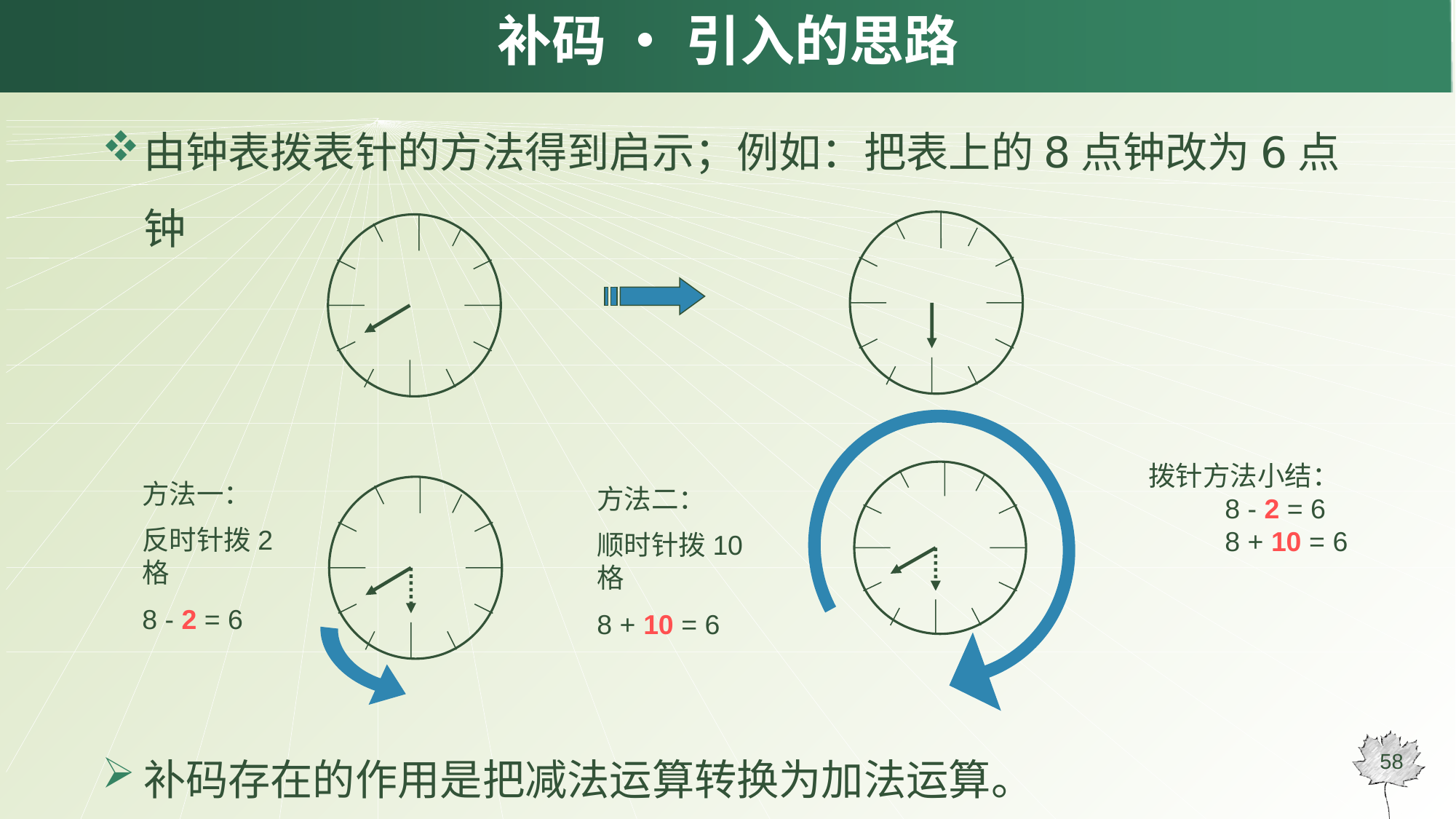

# 补码 • 引入的思路
由钟表拨表针的方法得到启示；例如：把表上的8点钟改为6点钟

拨针方法小结：
          8 - 2 = 6
          8 + 10 = 6
方法一：
反时针拨2格
8 - 2 = 6

方法二：
顺时针拨10格
8 + 10 = 6

补码存在的作用是把减法运算转换为加法运算。
58